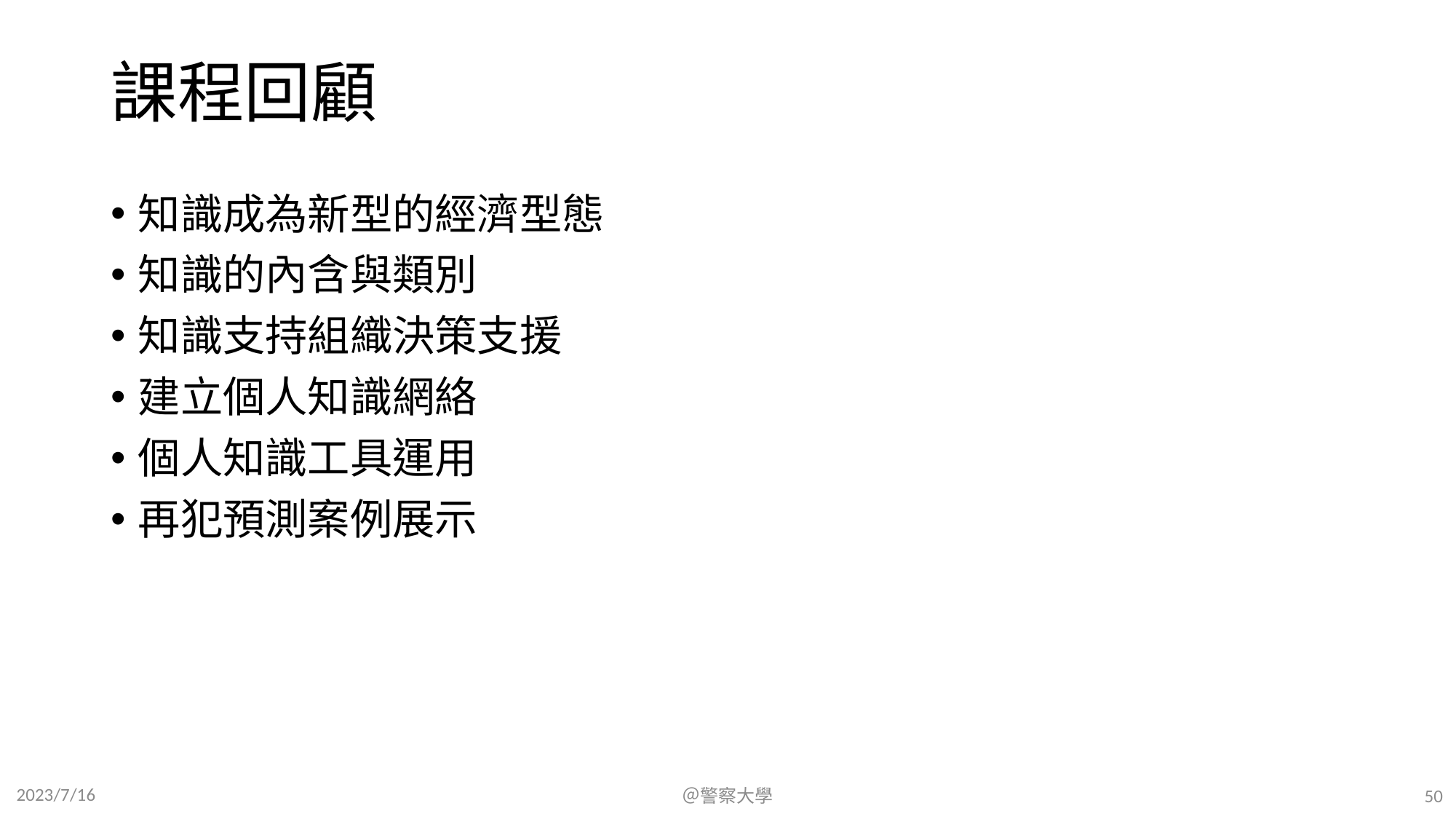

# 課程回顧
知識成為新型的經濟型態
知識的內含與類別
知識支持組織決策支援
建立個人知識網絡
個人知識工具運用
再犯預測案例展示

2023/7/16
＠警察大學
50